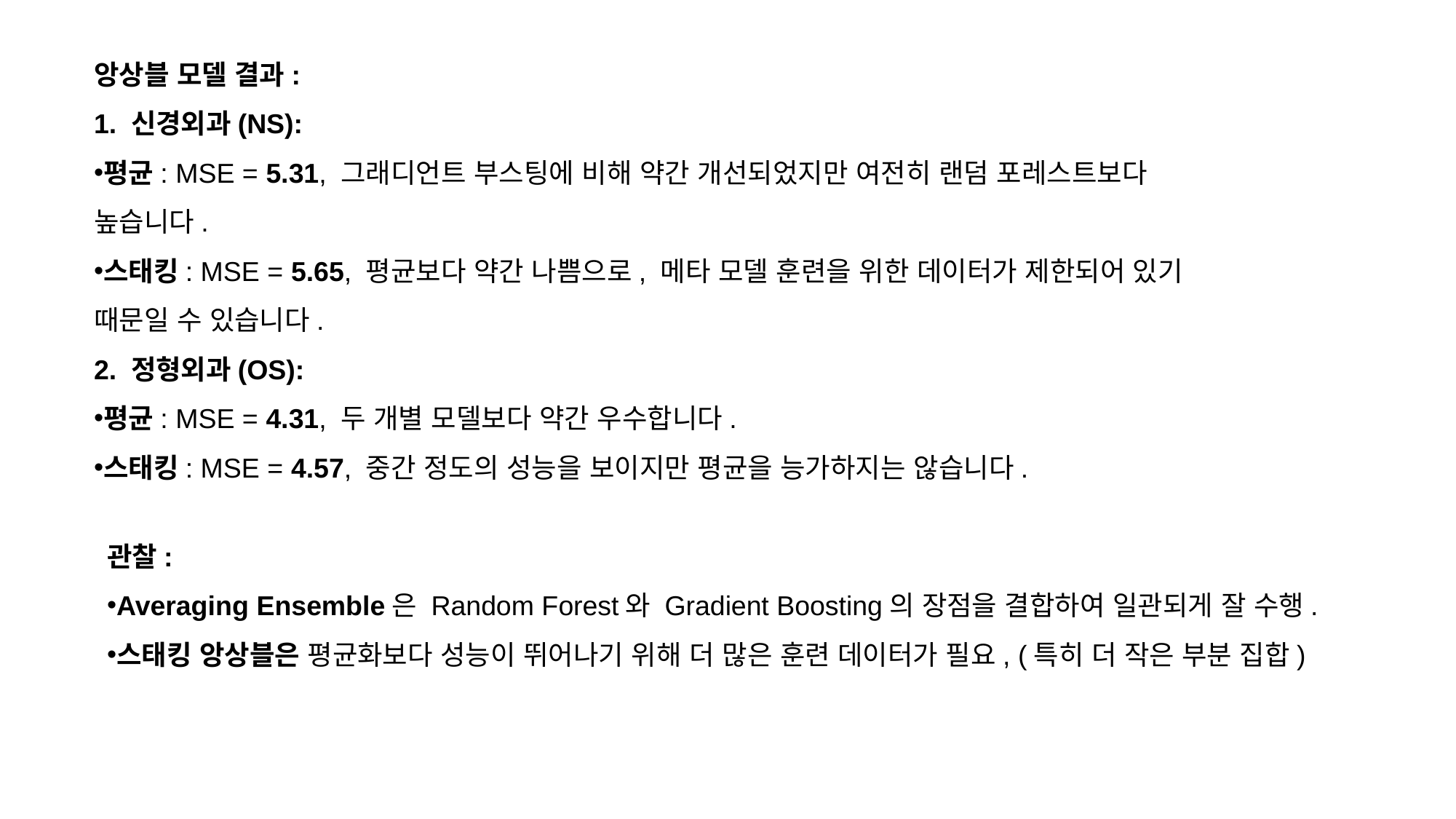

앙상블 모델 결과:
1. 신경외과(NS):
평균: MSE = 5.31, 그래디언트 부스팅에 비해 약간 개선되었지만 여전히 랜덤 포레스트보다 높습니다.
스태킹: MSE = 5.65, 평균보다 약간 나쁨으로, 메타 모델 훈련을 위한 데이터가 제한되어 있기 때문일 수 있습니다.
2. 정형외과(OS):
평균: MSE = 4.31, 두 개별 모델보다 약간 우수합니다.
스태킹: MSE = 4.57, 중간 정도의 성능을 보이지만 평균을 능가하지는 않습니다.
관찰:
Averaging Ensemble은 Random Forest와 Gradient Boosting의 장점을 결합하여 일관되게 잘 수행.
스태킹 앙상블은 평균화보다 성능이 뛰어나기 위해 더 많은 훈련 데이터가 필요, (특히 더 작은 부분 집합)